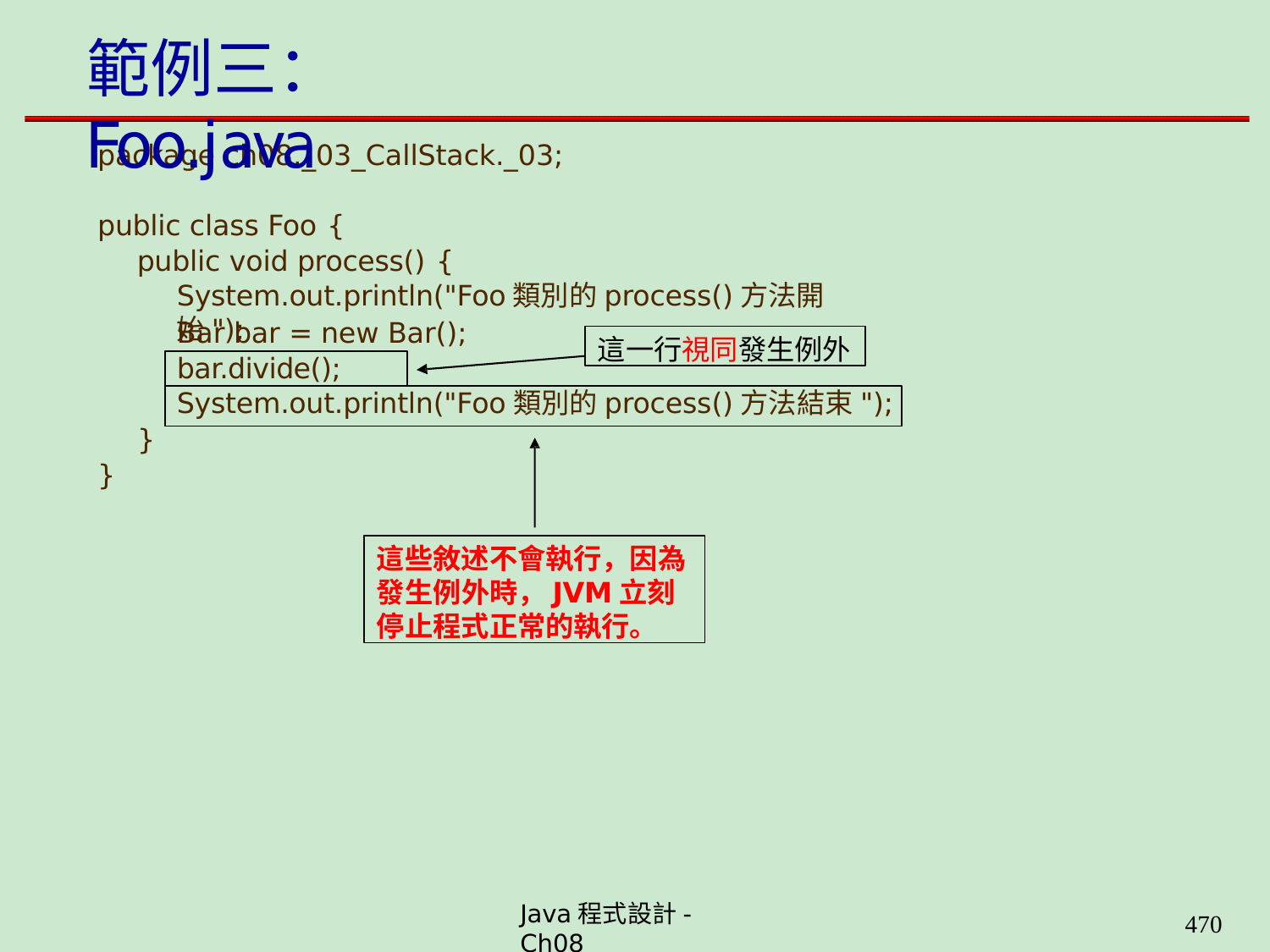

# 範例三：Foo.java
package ch08._03_CallStack._03;

public class Foo {
public void process() {
System.out.println("Foo類別的process()方法開始");
Bar bar = new Bar();
這一行視同發生例外

bar.divide();
System.out.println("Foo類別的process()方法結束");
}
}

這些敘述不會執行，因為 發生例外時，JVM立刻 停止程式正常的執行。
Java程式設計-Ch08
470